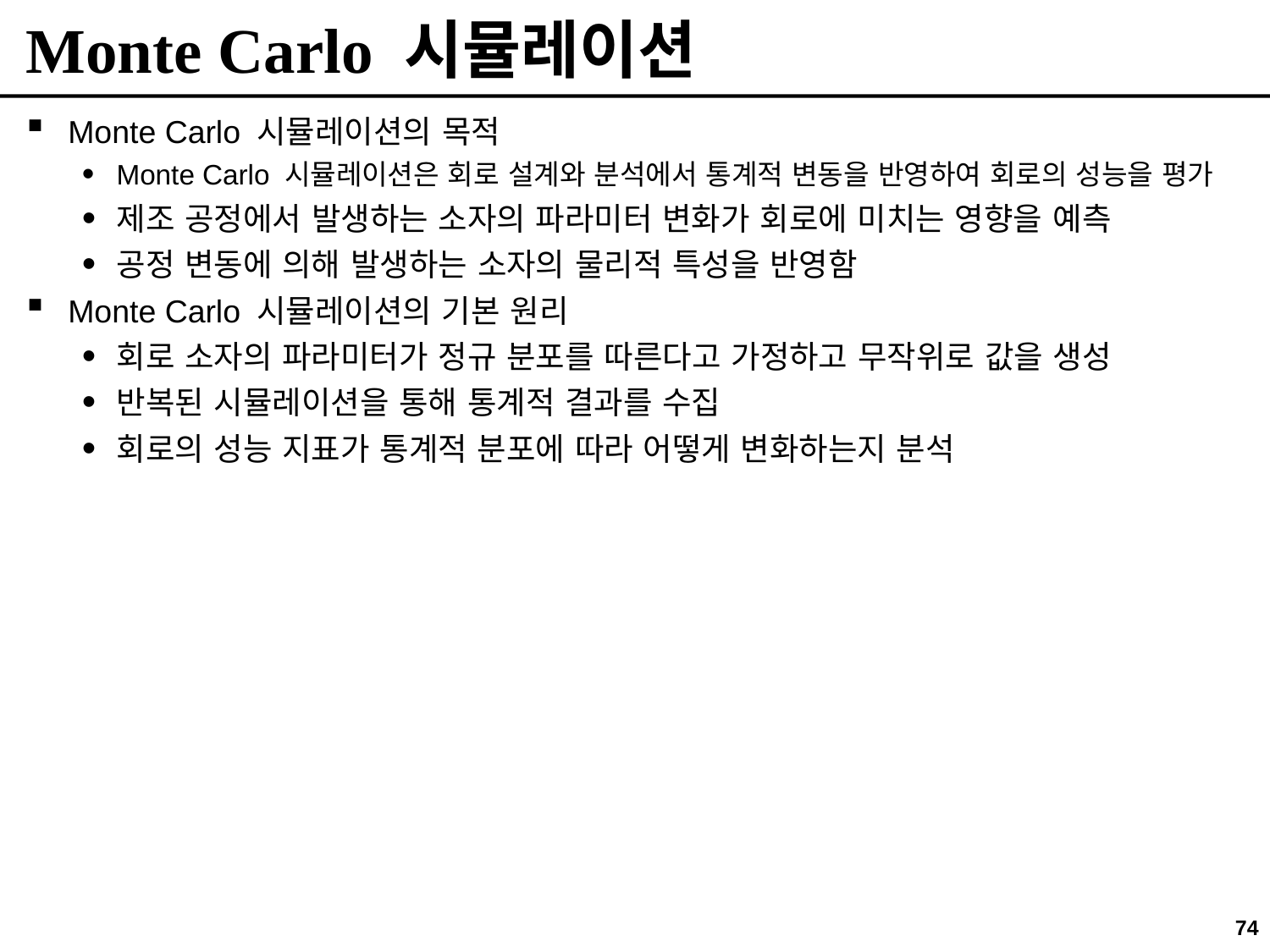

# Monte Carlo 시뮬레이션
Monte Carlo 시뮬레이션의 목적
Monte Carlo 시뮬레이션은 회로 설계와 분석에서 통계적 변동을 반영하여 회로의 성능을 평가
제조 공정에서 발생하는 소자의 파라미터 변화가 회로에 미치는 영향을 예측
공정 변동에 의해 발생하는 소자의 물리적 특성을 반영함
Monte Carlo 시뮬레이션의 기본 원리
회로 소자의 파라미터가 정규 분포를 따른다고 가정하고 무작위로 값을 생성
반복된 시뮬레이션을 통해 통계적 결과를 수집
회로의 성능 지표가 통계적 분포에 따라 어떻게 변화하는지 분석